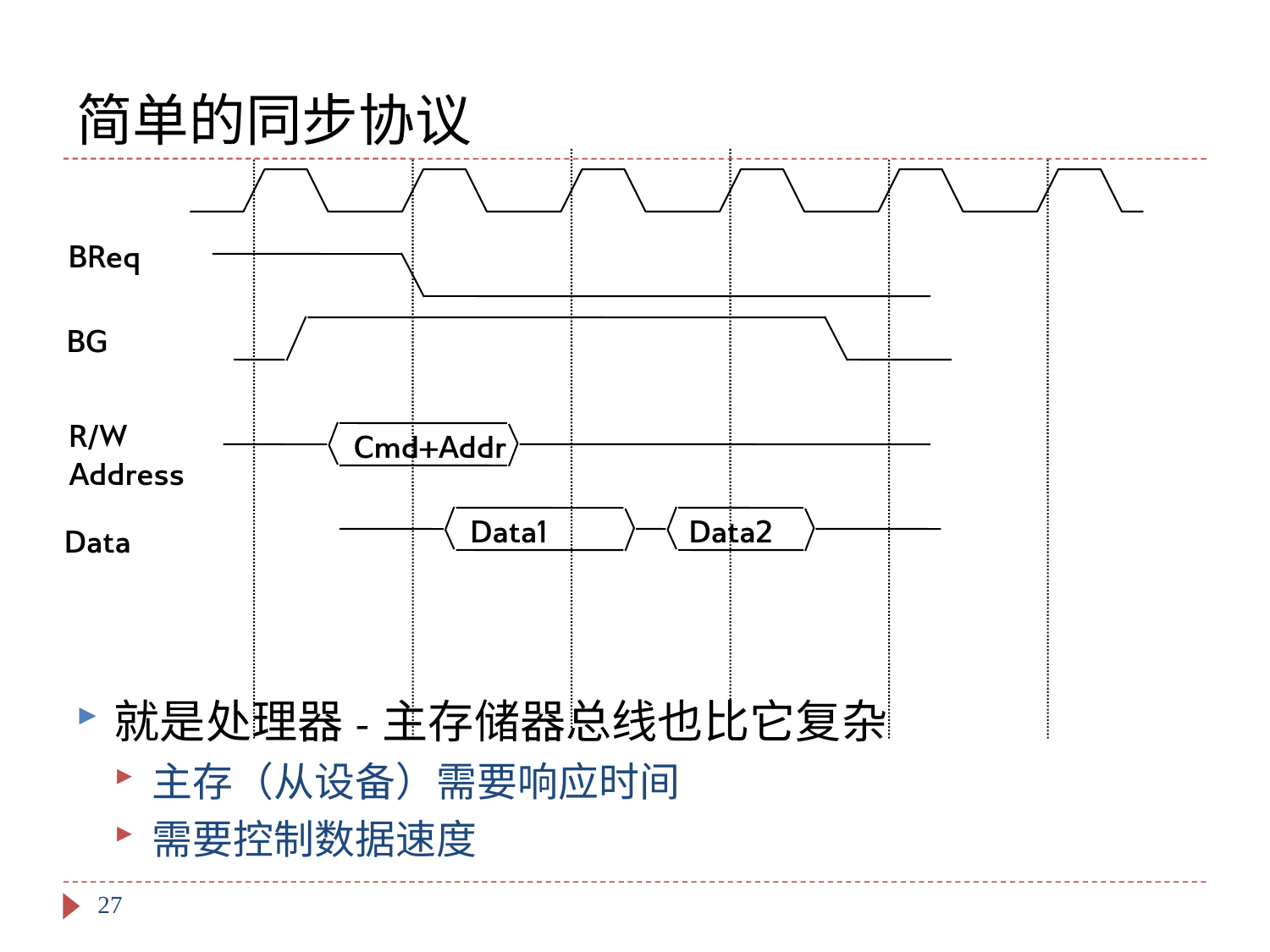

# 简单的同步协议

BReq

BG

R/W
Address
Cmd+Addr

Data1
Data2

Data

就是处理器-主存储器总线也比它复杂
主存（从设备）需要响应时间
需要控制数据速度

27